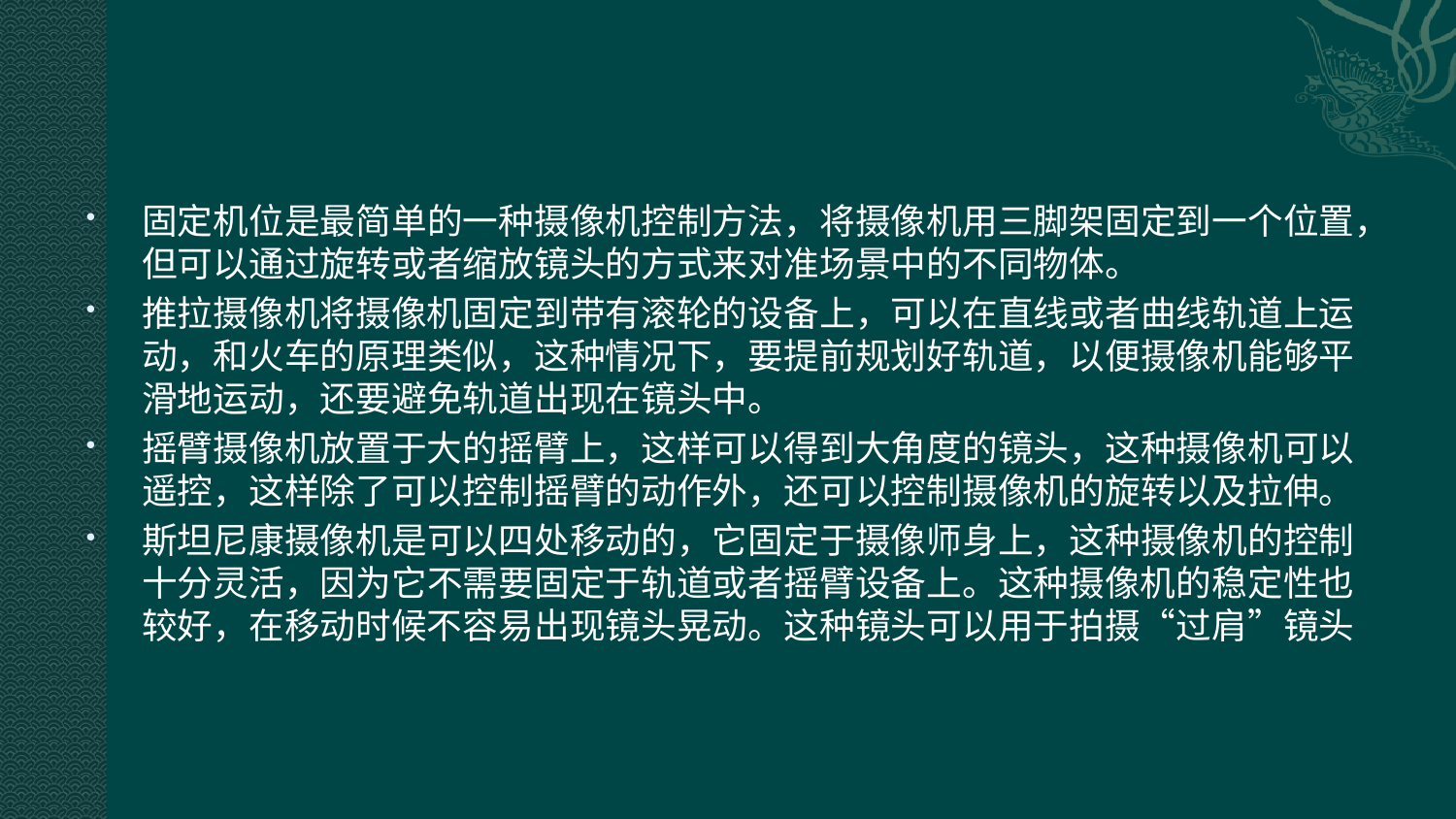

#
固定机位是最简单的一种摄像机控制方法，将摄像机用三脚架固定到一个位置，但可以通过旋转或者缩放镜头的方式来对准场景中的不同物体。
推拉摄像机将摄像机固定到带有滚轮的设备上，可以在直线或者曲线轨道上运动，和火车的原理类似，这种情况下，要提前规划好轨道，以便摄像机能够平滑地运动，还要避免轨道出现在镜头中。
摇臂摄像机放置于大的摇臂上，这样可以得到大角度的镜头，这种摄像机可以遥控，这样除了可以控制摇臂的动作外，还可以控制摄像机的旋转以及拉伸。
斯坦尼康摄像机是可以四处移动的，它固定于摄像师身上，这种摄像机的控制十分灵活，因为它不需要固定于轨道或者摇臂设备上。这种摄像机的稳定性也较好，在移动时候不容易出现镜头晃动。这种镜头可以用于拍摄“过肩”镜头